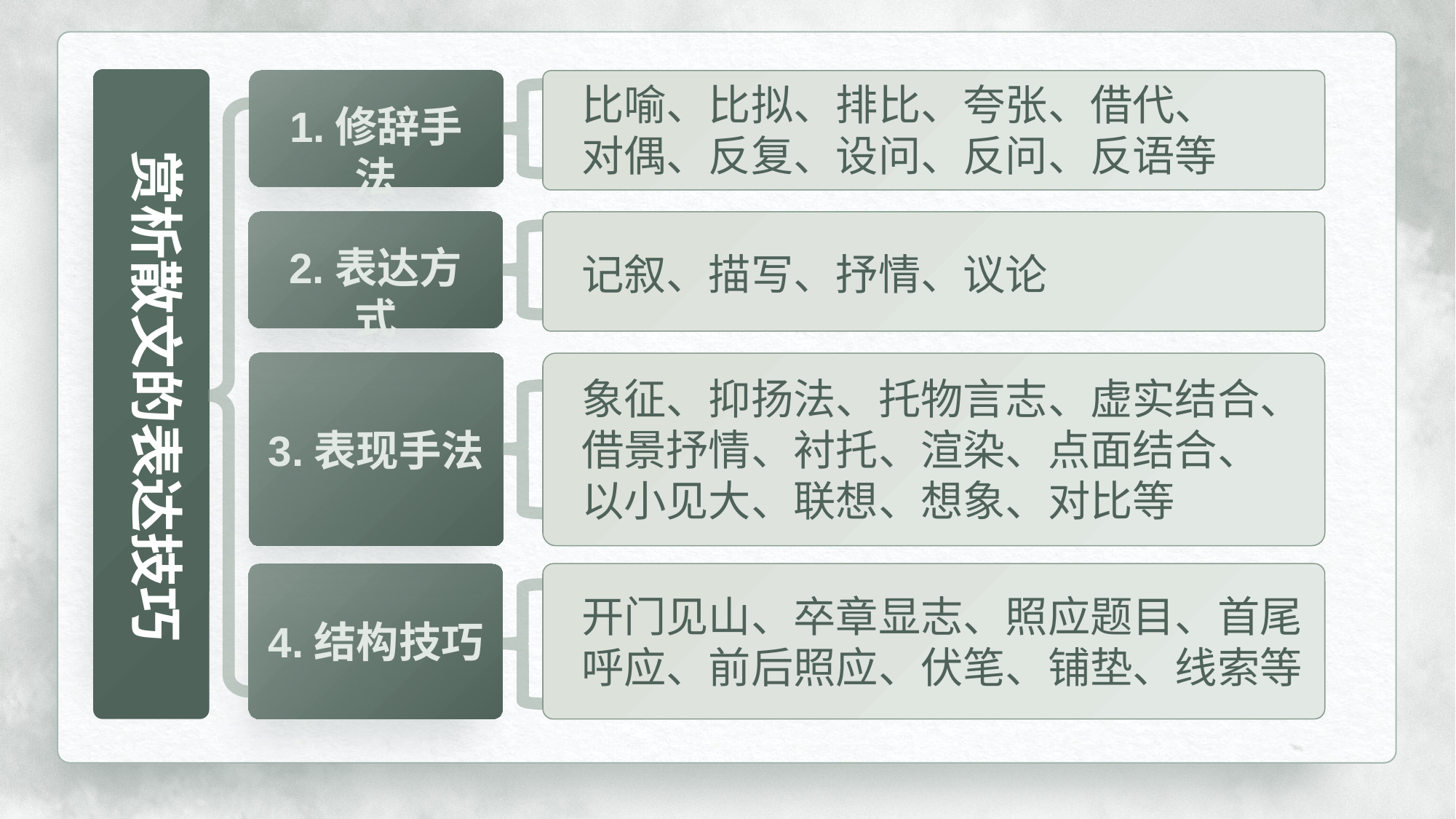

1.修辞手法

比喻、比拟、排比、夸张、借代、对偶、反复、设问、反问、反语等

赏析散文的表达技巧

2.表达方式

记叙、描写、抒情、议论

象征、抑扬法、托物言志、虚实结合、借景抒情、衬托、渲染、点面结合、以小见大、联想、想象、对比等

3.表现手法

开门见山、卒章显志、照应题目、首尾呼应、前后照应、伏笔、铺垫、线索等

4.结构技巧